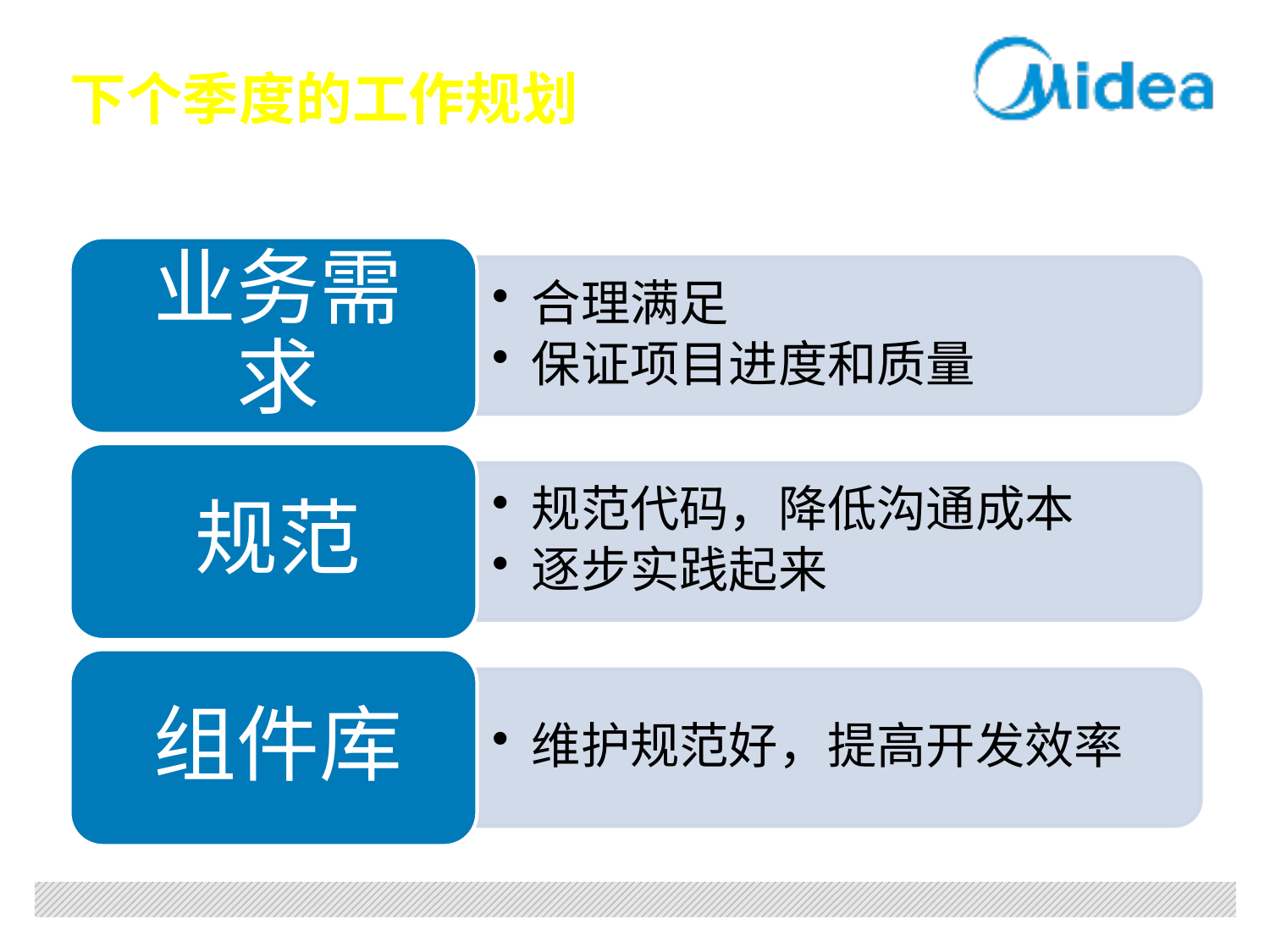

# 下个季度的工作规划
合理满足
保证项目进度和质量
业务需求
规范代码，降低沟通成本
逐步实践起来
规范
维护规范好，提高开发效率
组件库